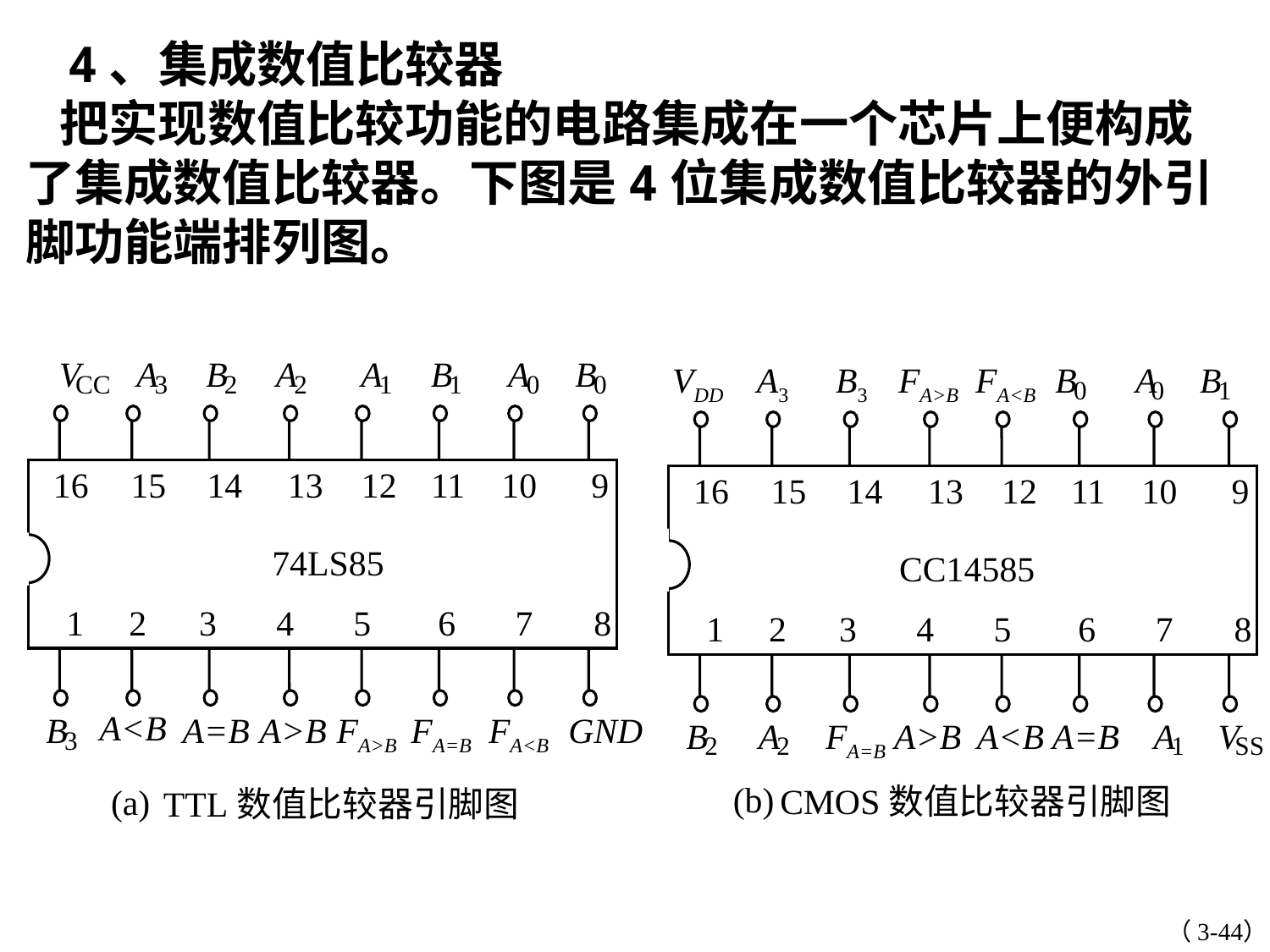

4、集成数值比较器
  把实现数值比较功能的电路集成在一个芯片上便构成了集成数值比较器。下图是4位集成数值比较器的外引脚功能端排列图。

V
A
B
A
A
B
A
B

VDD
A3
B3
FA>B
FA<B
B
A
B

CC

3
2

2
1

1

0
0

0

0
1

16

15

14

13

12

11

 10

9

16

15

14

13

12

11

 10

9

74LS85

CC14585

1

2

 3

 4

 5

6

7

8

1

2

 3

 4

 5

6

7

8

A<B

B
A=B
A>B

FA>B

FA=B

FA<B

GND

B
A
FA=B A>B

A<B
A=B

A
V
3
2
2

1
SS

(b)
CMOS数值比较器引脚图
(a)
TTL数值比较器引脚图
（3-44）